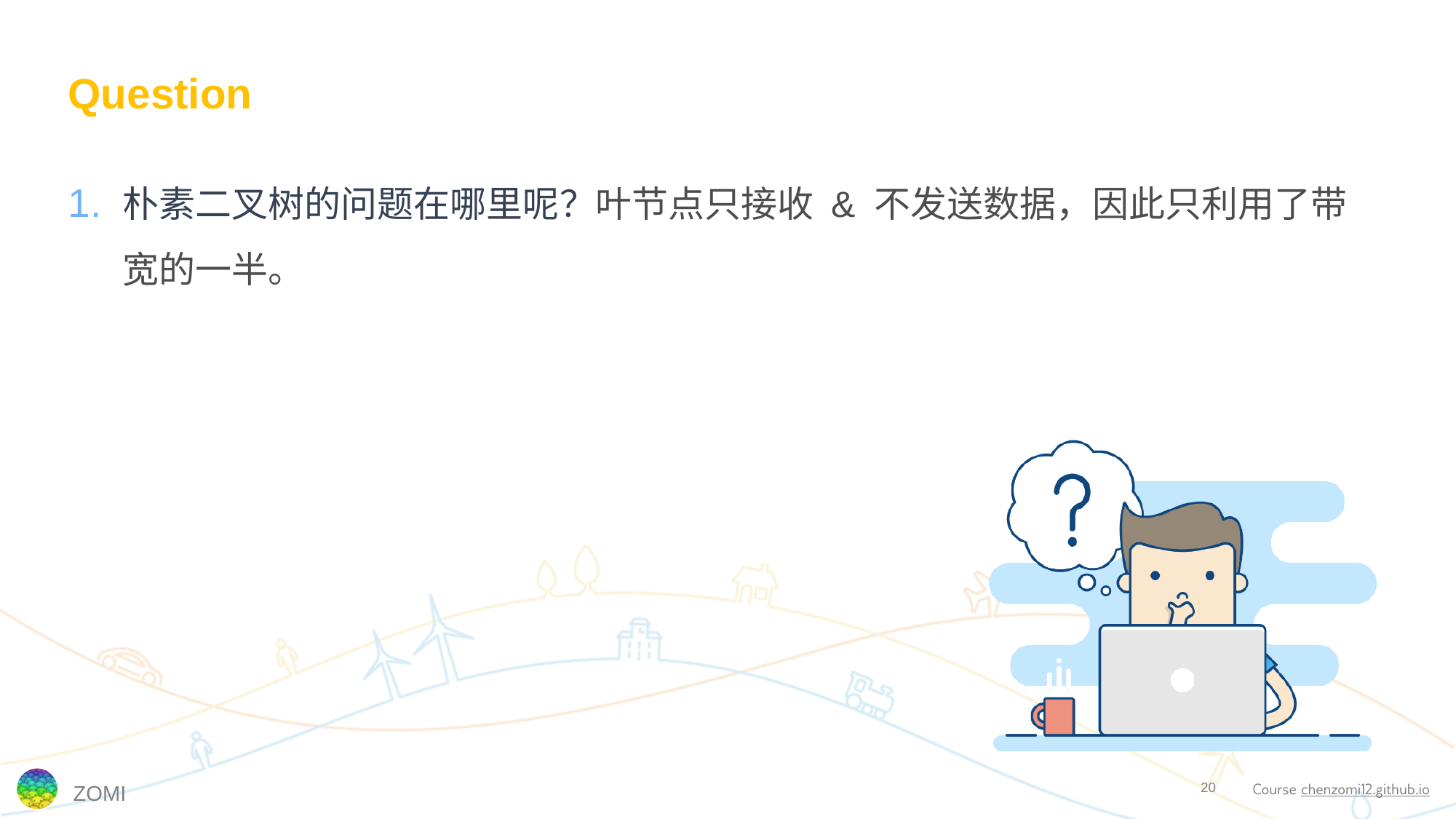

# Question
朴素二叉树的问题在哪里呢？叶节点只接收 & 不发送数据，因此只利用了带宽的一半。